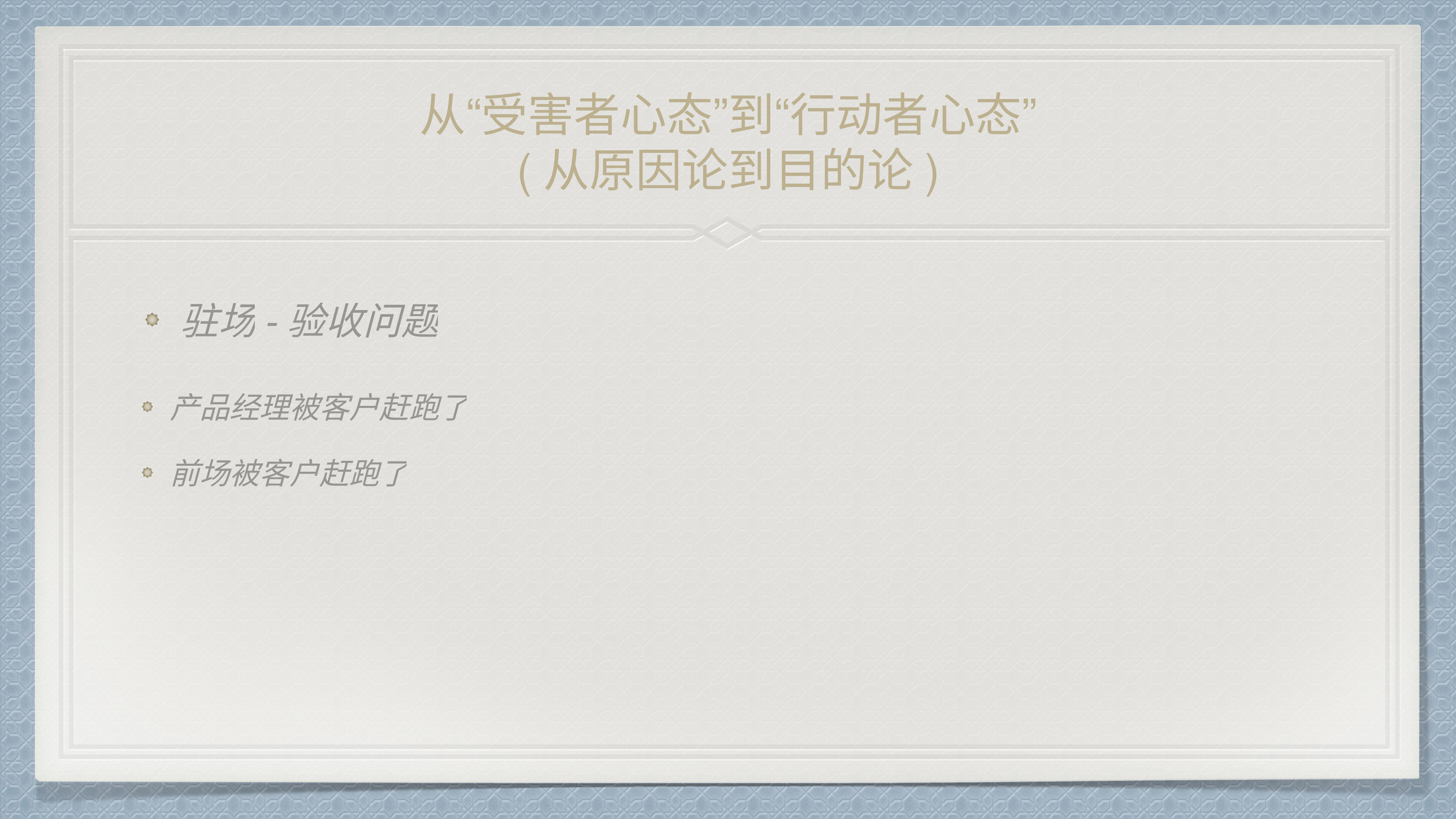

# 从“受害者心态”到“行动者心态”
(从原因论到目的论)
驻场-验收问题
产品经理被客户赶跑了
前场被客户赶跑了